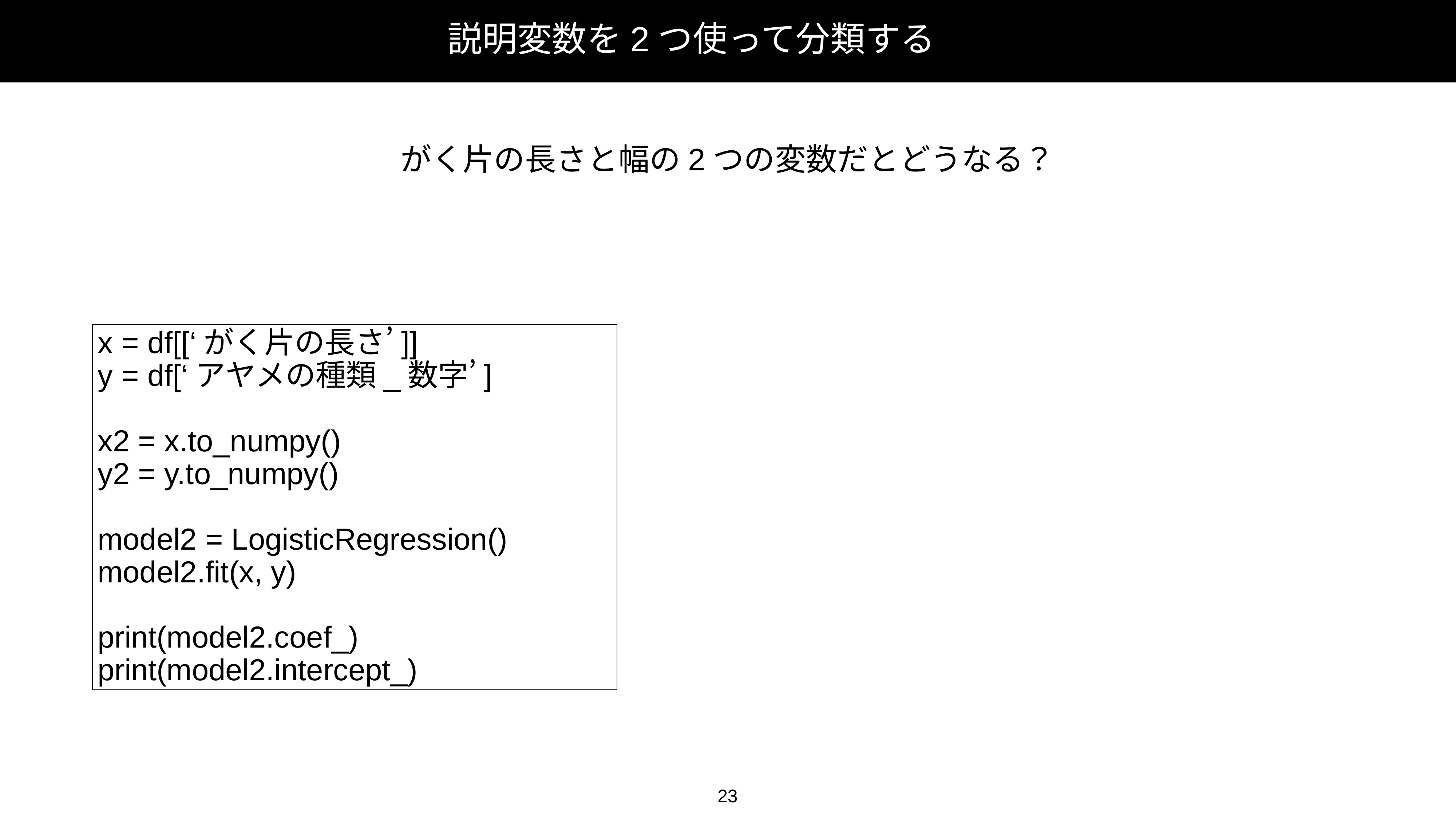

説明変数を2つ使って分類する
がく片の長さと幅の2つの変数だとどうなる？
x = df[[‘がく片の長さ’]]
y = df[‘アヤメの種類_数字’]

x2 = x.to_numpy()
y2 = y.to_numpy()

model2 = LogisticRegression()
model2.fit(x, y)

print(model2.coef_)
print(model2.intercept_)
23